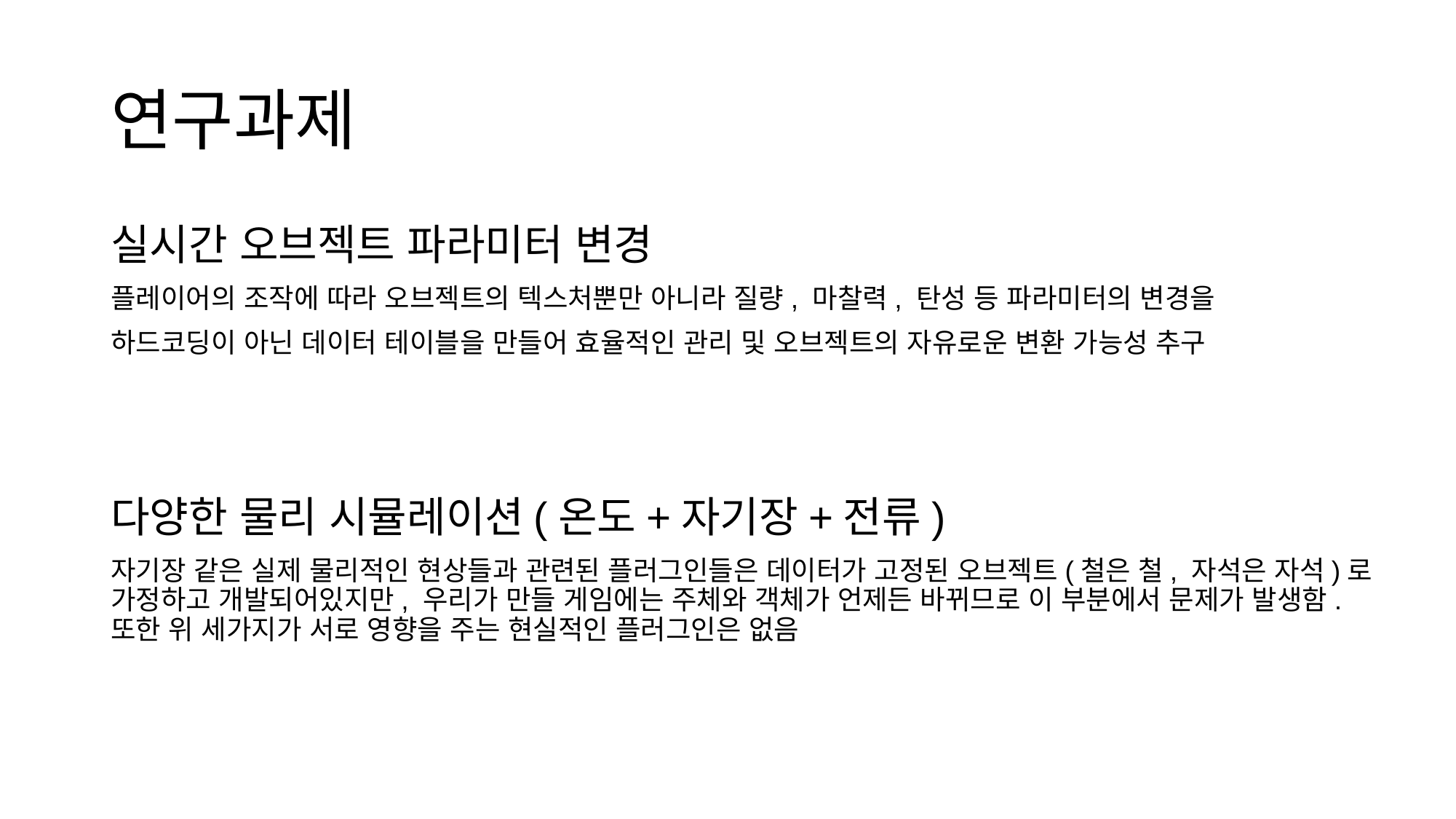

# 연구과제
실시간 오브젝트 파라미터 변경
플레이어의 조작에 따라 오브젝트의 텍스처뿐만 아니라 질량, 마찰력, 탄성 등 파라미터의 변경을
하드코딩이 아닌 데이터 테이블을 만들어 효율적인 관리 및 오브젝트의 자유로운 변환 가능성 추구

다양한 물리 시뮬레이션(온도+자기장+전류)
자기장 같은 실제 물리적인 현상들과 관련된 플러그인들은 데이터가 고정된 오브젝트(철은 철, 자석은 자석)로 가정하고 개발되어있지만, 우리가 만들 게임에는 주체와 객체가 언제든 바뀌므로 이 부분에서 문제가 발생함. 또한 위 세가지가 서로 영향을 주는 현실적인 플러그인은 없음